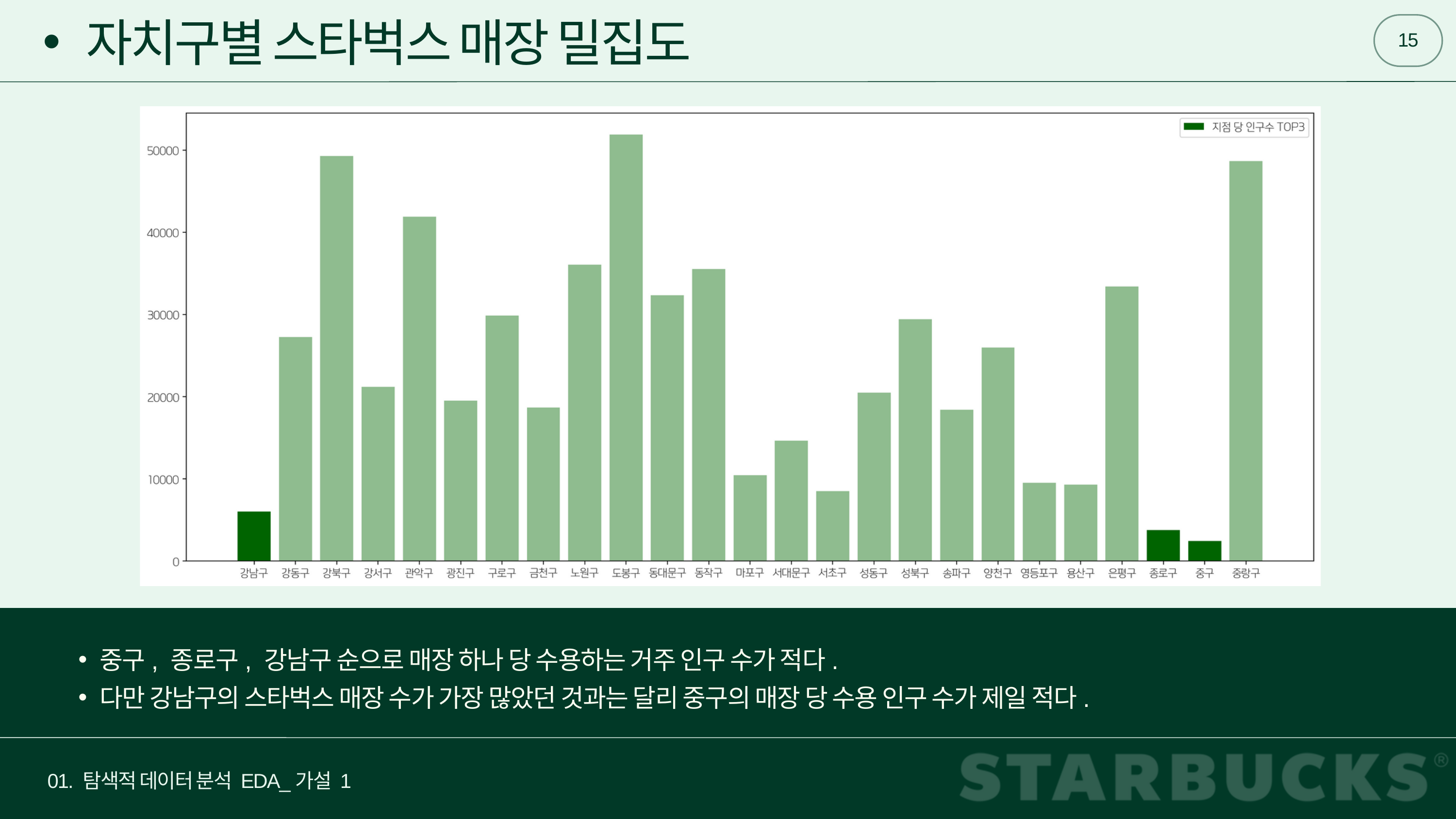

15
자치구별 스타벅스 매장 밀집도

중구, 종로구, 강남구 순으로 매장 하나 당 수용하는 거주 인구 수가 적다.
다만 강남구의 스타벅스 매장 수가 가장 많았던 것과는 달리 중구의 매장 당 수용 인구 수가 제일 적다.

01. 탐색적 데이터 분석 EDA_가설 1